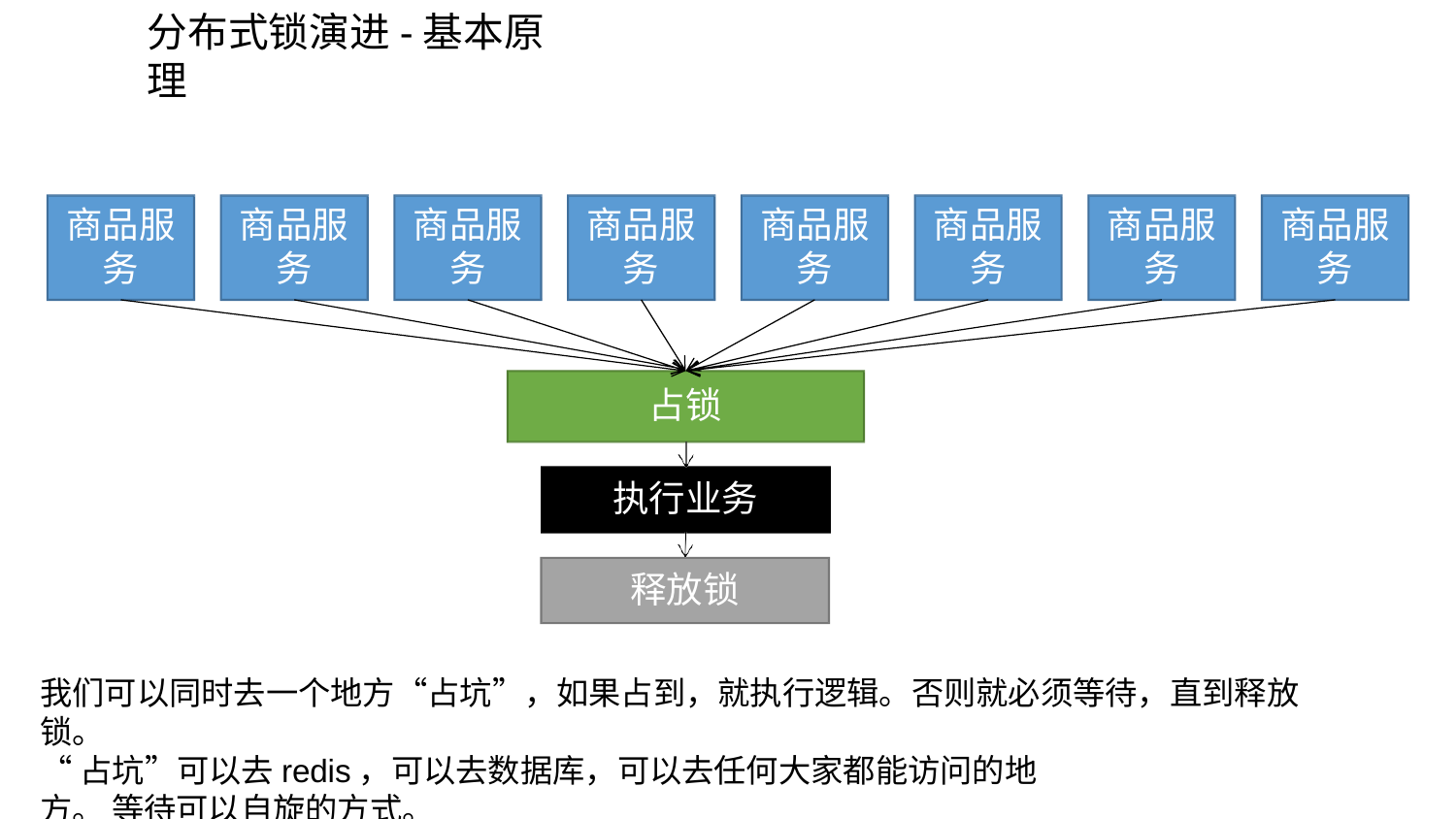

# 分布式锁演进-基本原理

商品服 务
商品服 务
商品服 务
商品服 务
商品服 务
商品服 务
商品服 务
商品服 务

占锁

执行业务

释放锁
我们可以同时去一个地方“占坑”，如果占到，就执行逻辑。否则就必须等待，直到释放锁。
“占坑”可以去redis，可以去数据库，可以去任何大家都能访问的地方。 等待可以自旋的方式。